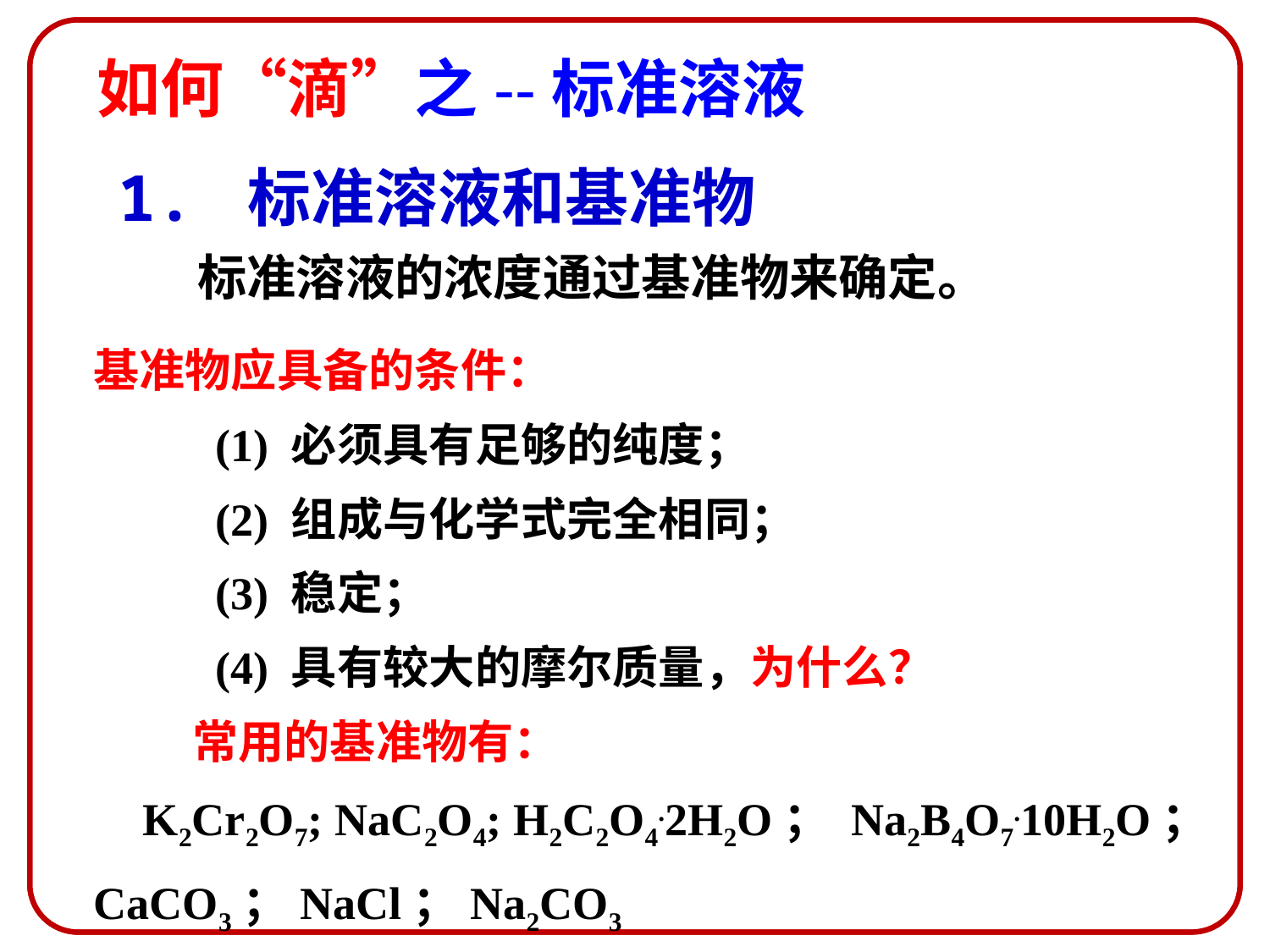

# 如何“滴”之--标准溶液
1. 标准溶液和基准物
      标准溶液的浓度通过基准物来确定。
基准物应具备的条件：
  (1) 必须具有足够的纯度；
  (2) 组成与化学式完全相同；
  (3) 稳定；
  (4) 具有较大的摩尔质量，为什么？
常用的基准物有：
K2Cr2O7; NaC2O4; H2C2O4.2H2O； Na2B4O7.10H2O；CaCO3；NaCl；Na2CO3